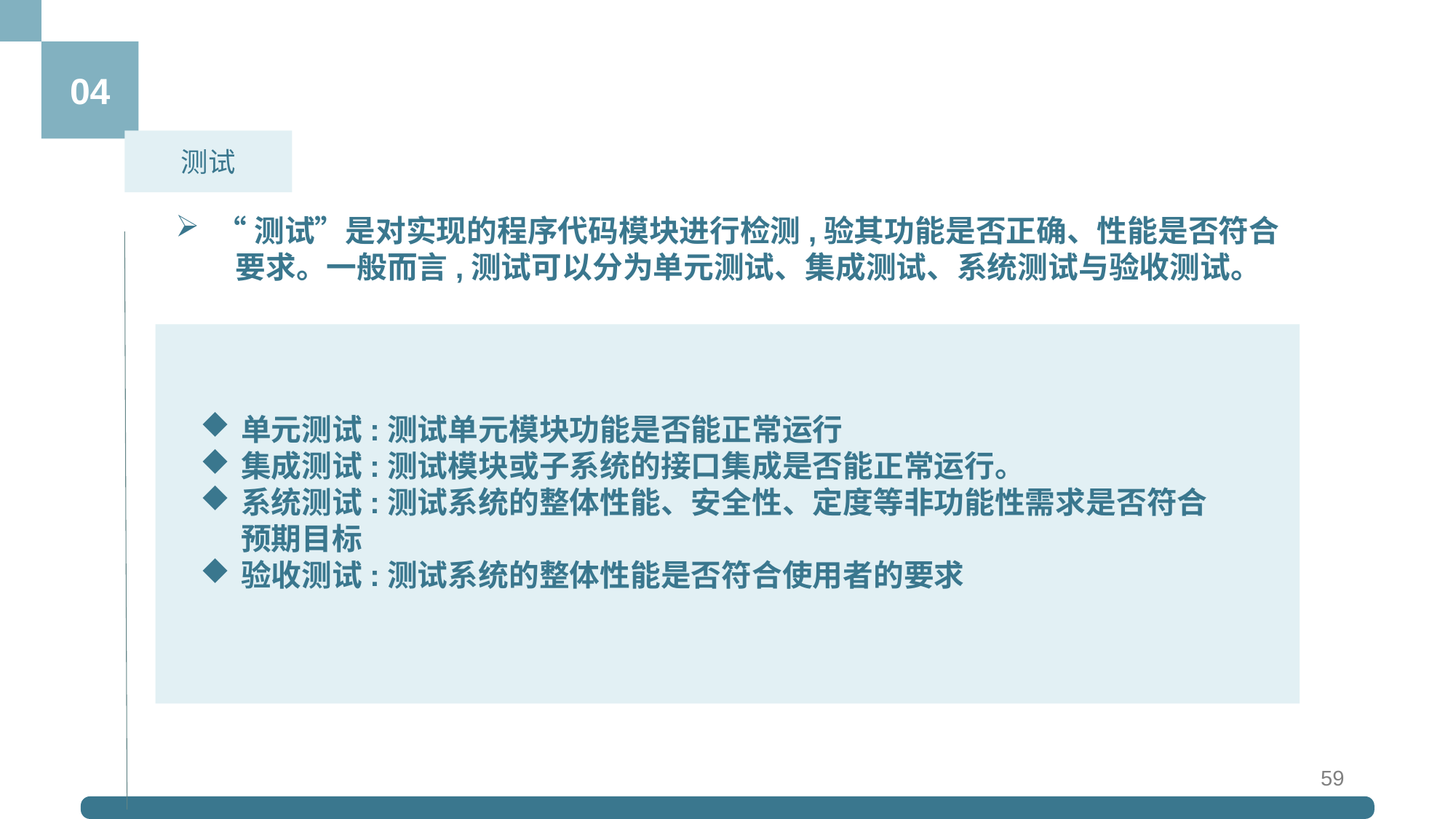

04
测试
“测试”是对实现的程序代码模块进行检测,验其功能是否正确、性能是否符合要求。一般而言,测试可以分为单元测试、集成测试、系统测试与验收测试。
单元测试:测试单元模块功能是否能正常运行
集成测试:测试模块或子系统的接口集成是否能正常运行。
系统测试:测试系统的整体性能、安全性、定度等非功能性需求是否符合预期目标
验收测试:测试系统的整体性能是否符合使用者的要求

59